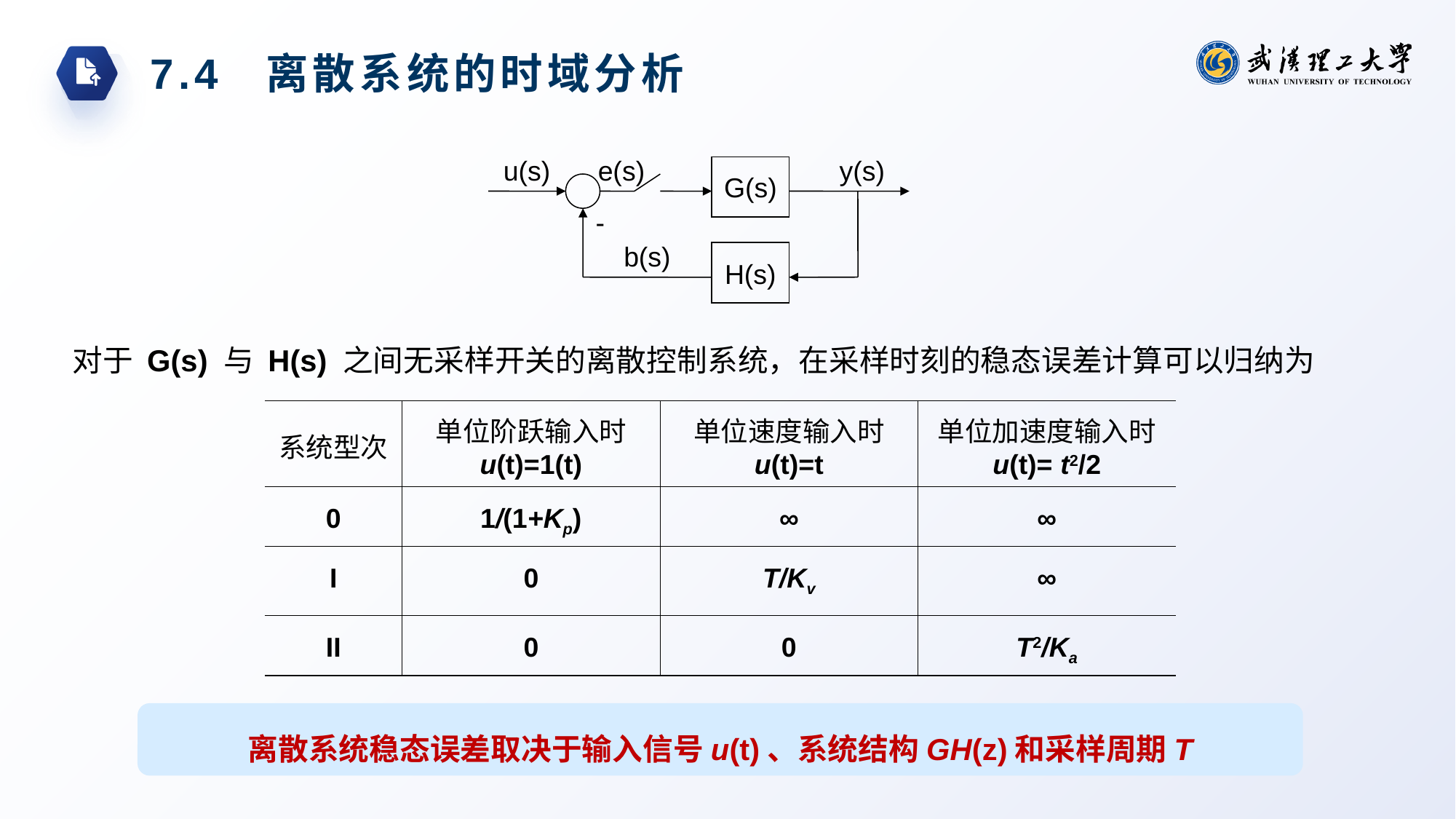

7.4  离散系统的时域分析
u(s)
e(s)
y(s)

G(s)

-

b(s)

H(s)

对于 G(s) 与 H(s) 之间无采样开关的离散控制系统，在采样时刻的稳态误差计算可以归纳为
单位阶跃输入时
u(t)=1(t)
单位速度输入时
u(t)=t
单位加速度输入时
u(t)= t2/2
系统型次
0
1/(1+Kp)
∞
∞
I
0
T/Kv
∞
II
0
0
T2/Ka
离散系统稳态误差取决于输入信号u(t)、系统结构GH(z)和采样周期T